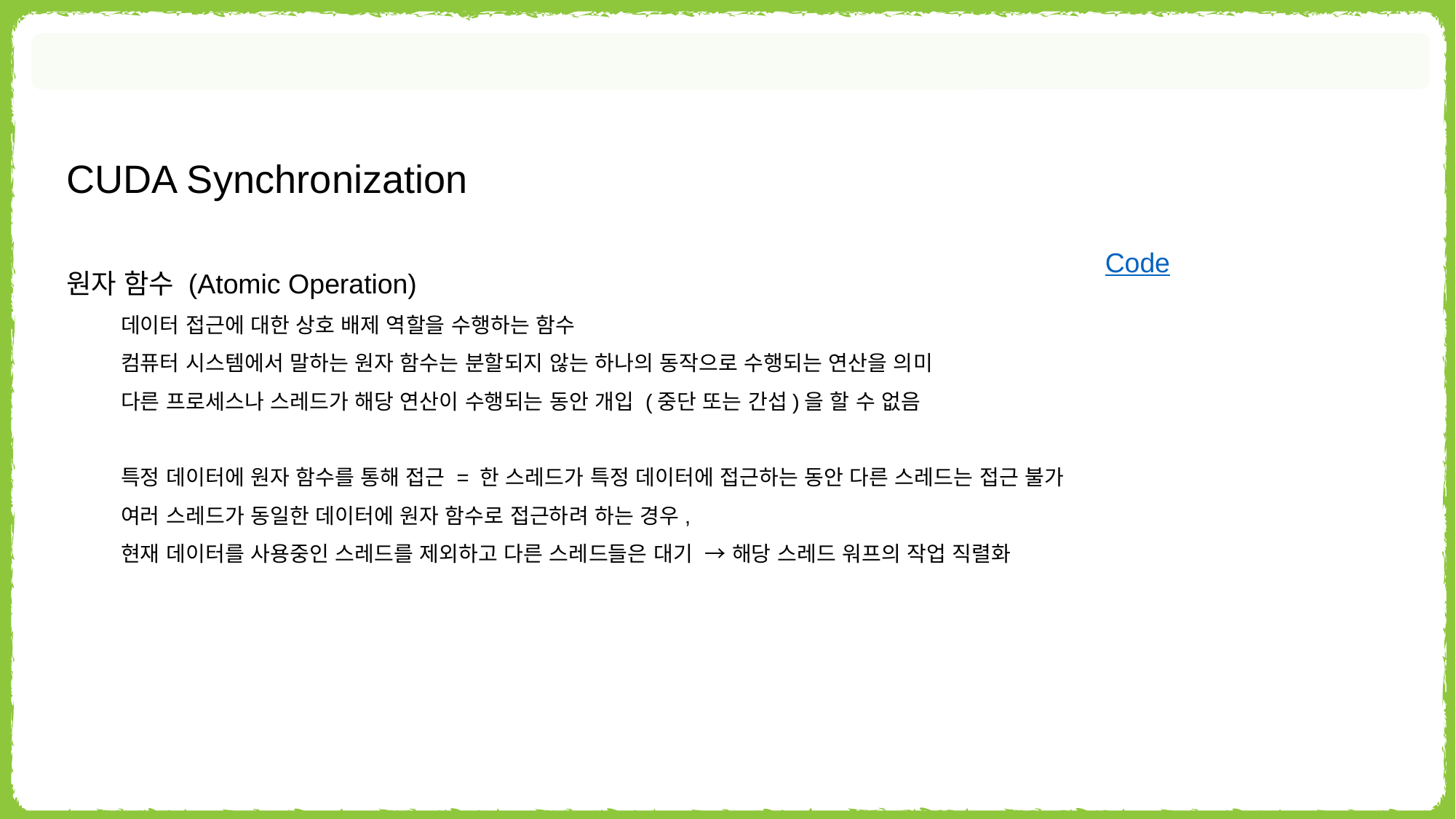

CUDA Synchronization
Code
원자 함수 (Atomic Operation)
데이터 접근에 대한 상호 배제 역할을 수행하는 함수
컴퓨터 시스템에서 말하는 원자 함수는 분할되지 않는 하나의 동작으로 수행되는 연산을 의미
다른 프로세스나 스레드가 해당 연산이 수행되는 동안 개입 (중단 또는 간섭)을 할 수 없음

특정 데이터에 원자 함수를 통해 접근 = 한 스레드가 특정 데이터에 접근하는 동안 다른 스레드는 접근 불가
여러 스레드가 동일한 데이터에 원자 함수로 접근하려 하는 경우,
현재 데이터를 사용중인 스레드를 제외하고 다른 스레드들은 대기  → 해당 스레드 워프의 작업 직렬화